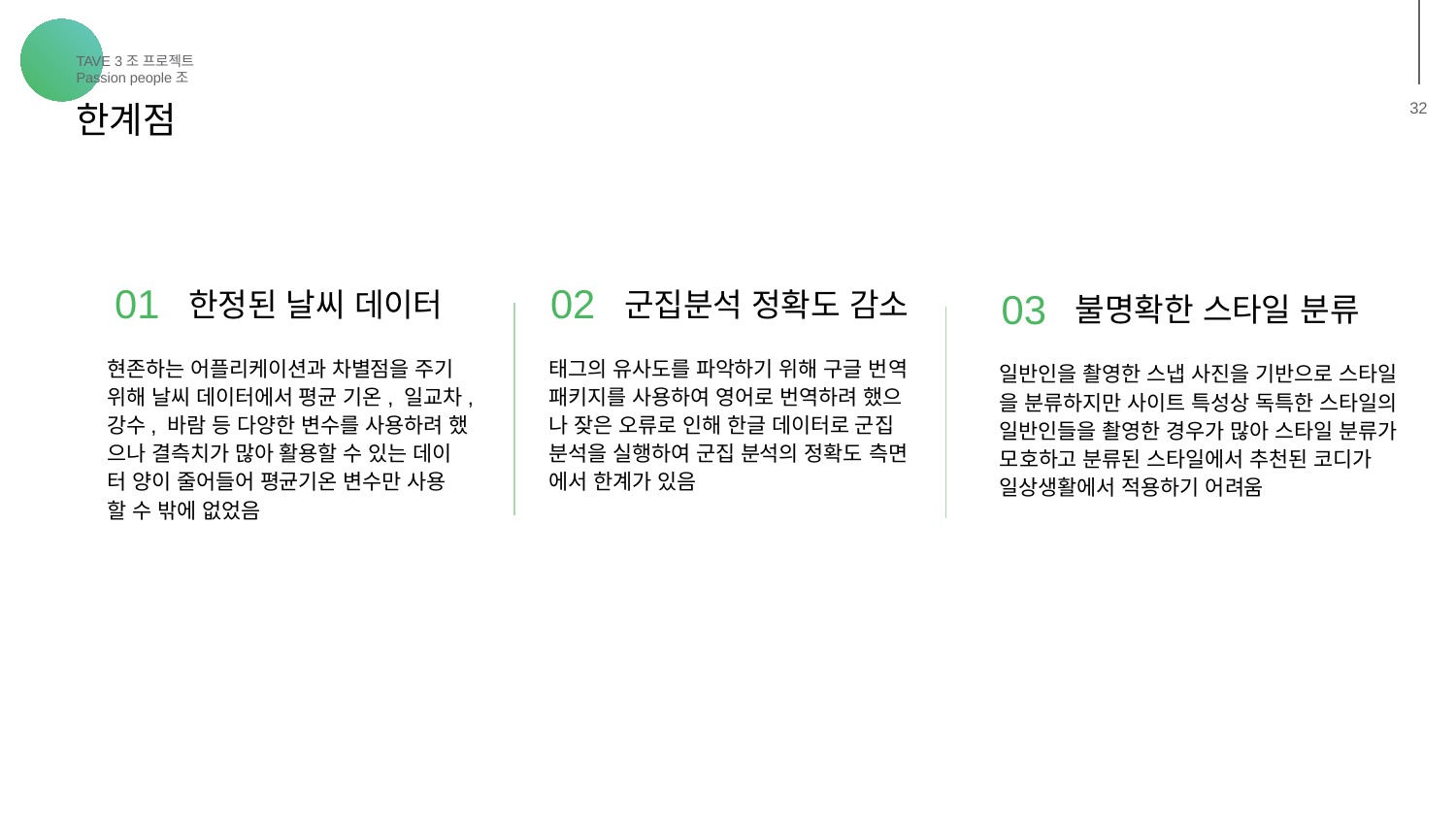

TAVE 3조 프로젝트
Passion people조
한계점
32
01
한정된 날씨 데이터
현존하는 어플리케이션과 차별점을 주기
위해 날씨 데이터에서 평균 기온, 일교차,
강수, 바람 등 다양한 변수를 사용하려 했
으나 결측치가 많아 활용할 수 있는 데이
터 양이 줄어들어 평균기온 변수만 사용
할 수 밖에 없었음
02
군집분석 정확도 감소
태그의 유사도를 파악하기 위해 구글 번역
패키지를 사용하여 영어로 번역하려 했으
나 잦은 오류로 인해 한글 데이터로 군집
분석을 실행하여 군집 분석의 정확도 측면
에서 한계가 있음
03
불명확한 스타일 분류
일반인을 촬영한 스냅 사진을 기반으로 스타일
을 분류하지만 사이트 특성상 독특한 스타일의
일반인들을 촬영한 경우가 많아 스타일 분류가
모호하고 분류된 스타일에서 추천된 코디가
일상생활에서 적용하기 어려움